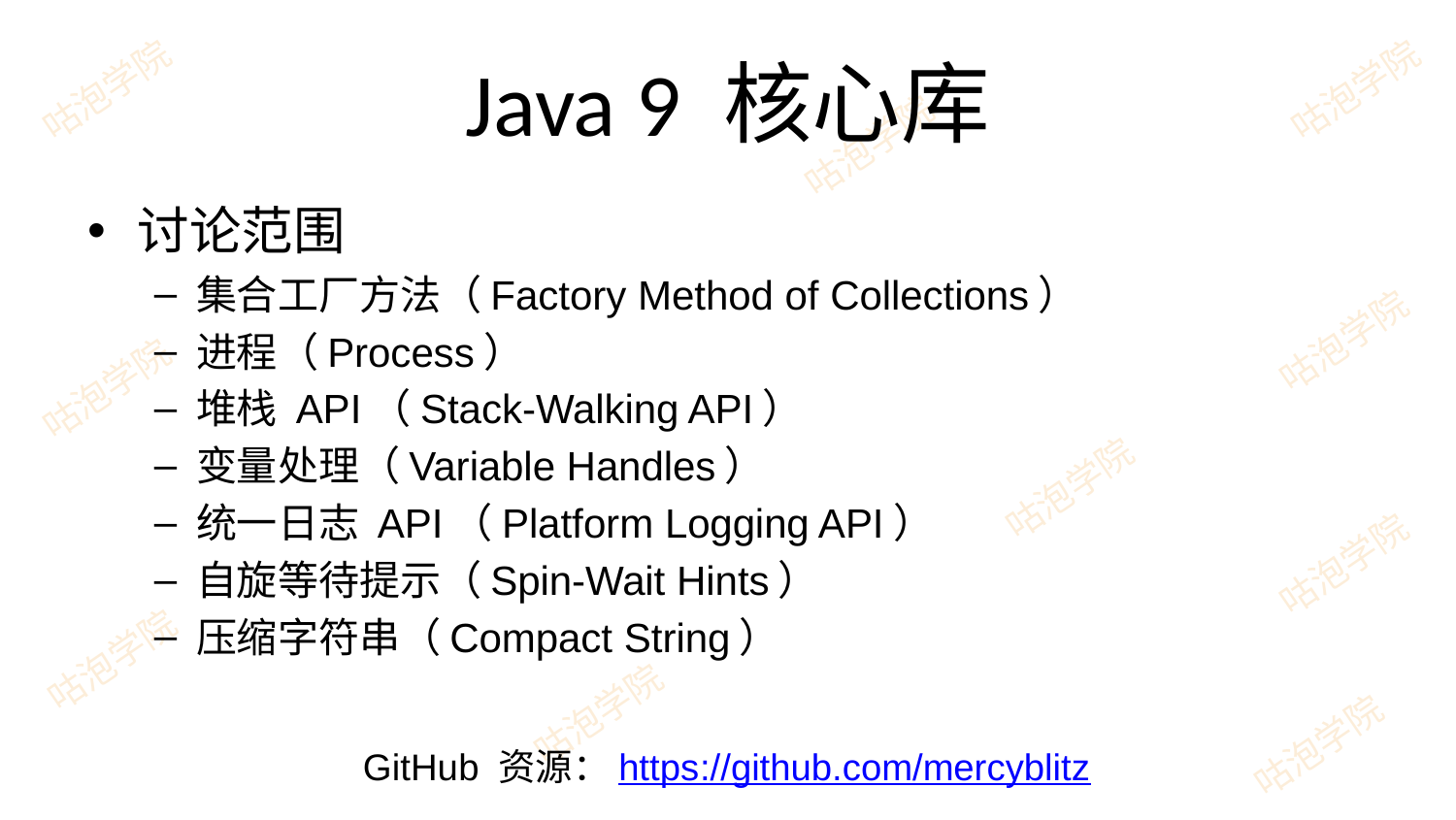

# Java 9 核心库
讨论范围
集合工厂方法（Factory Method of Collections）
进程（Process）
堆栈 API（Stack-Walking API）
变量处理（Variable Handles）
统一日志 API（Platform Logging API）
自旋等待提示（Spin-Wait Hints）
压缩字符串（Compact String）

GitHub 资源：https://github.com/mercyblitz